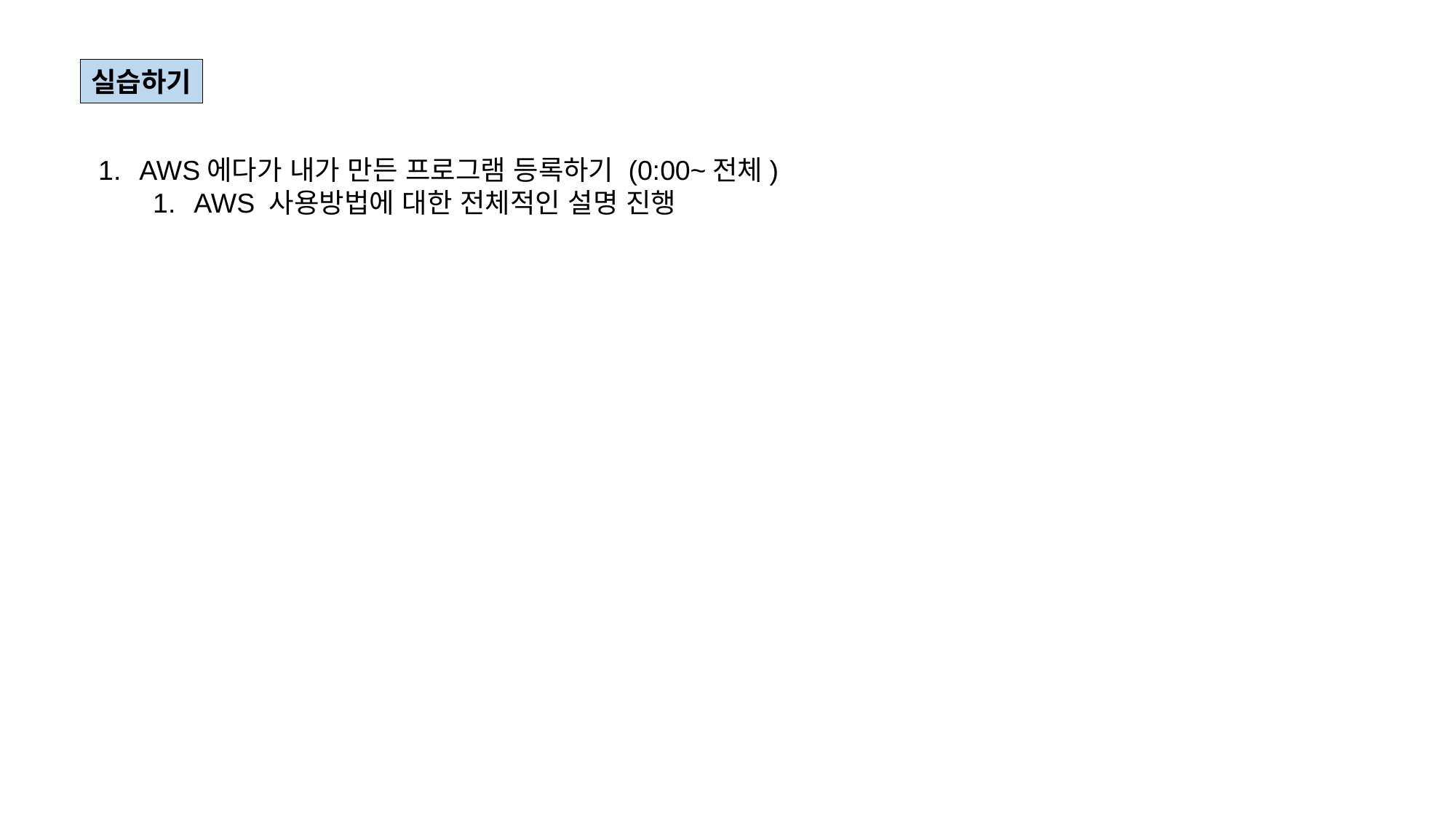

실습하기
AWS에다가 내가 만든 프로그램 등록하기 (0:00~전체)
AWS 사용방법에 대한 전체적인 설명 진행